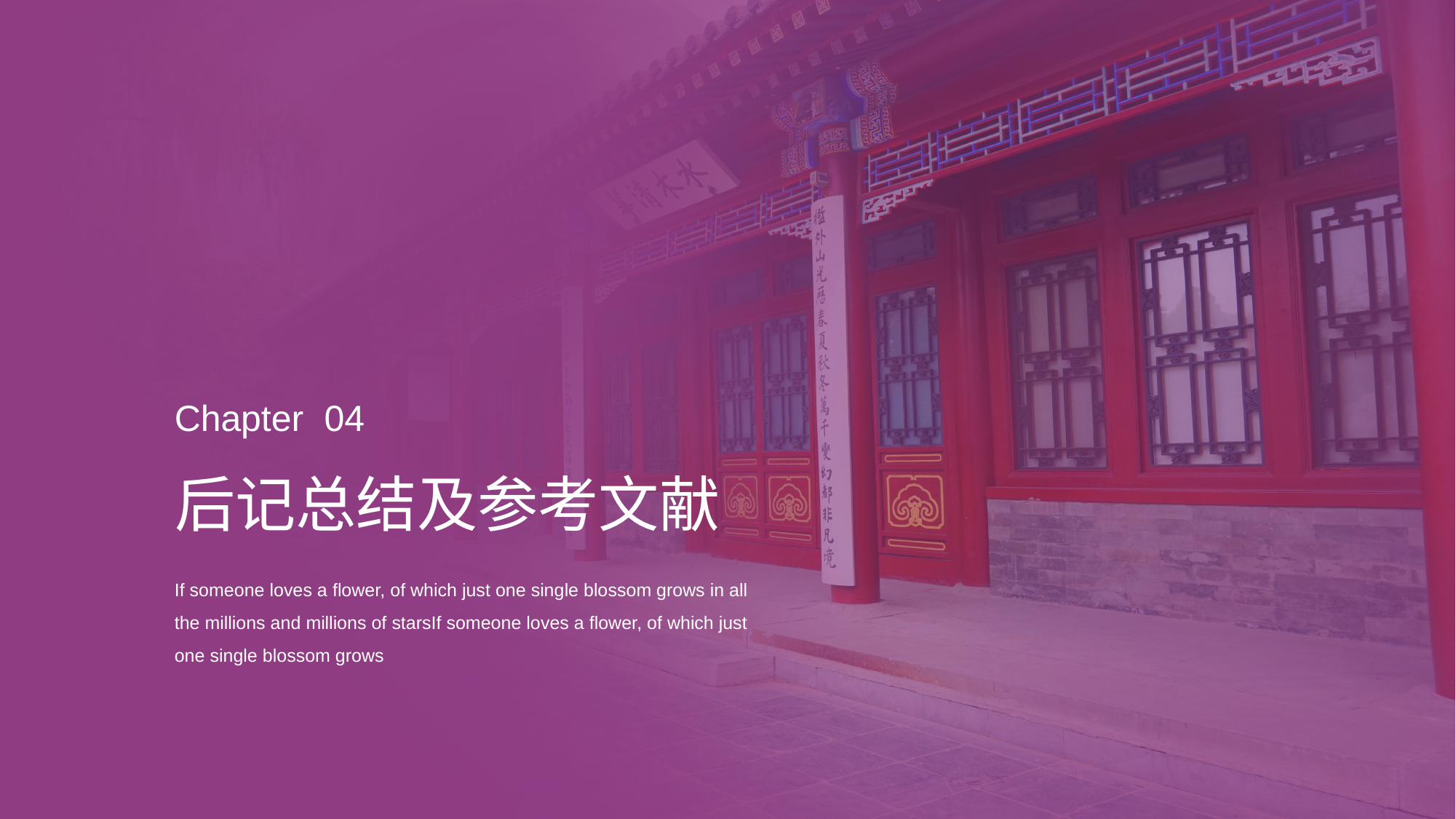

Chapter  04
后记总结及参考文献
If someone loves a flower, of which just one single blossom grows in all the millions and millions of starsIf someone loves a flower, of which just one single blossom grows